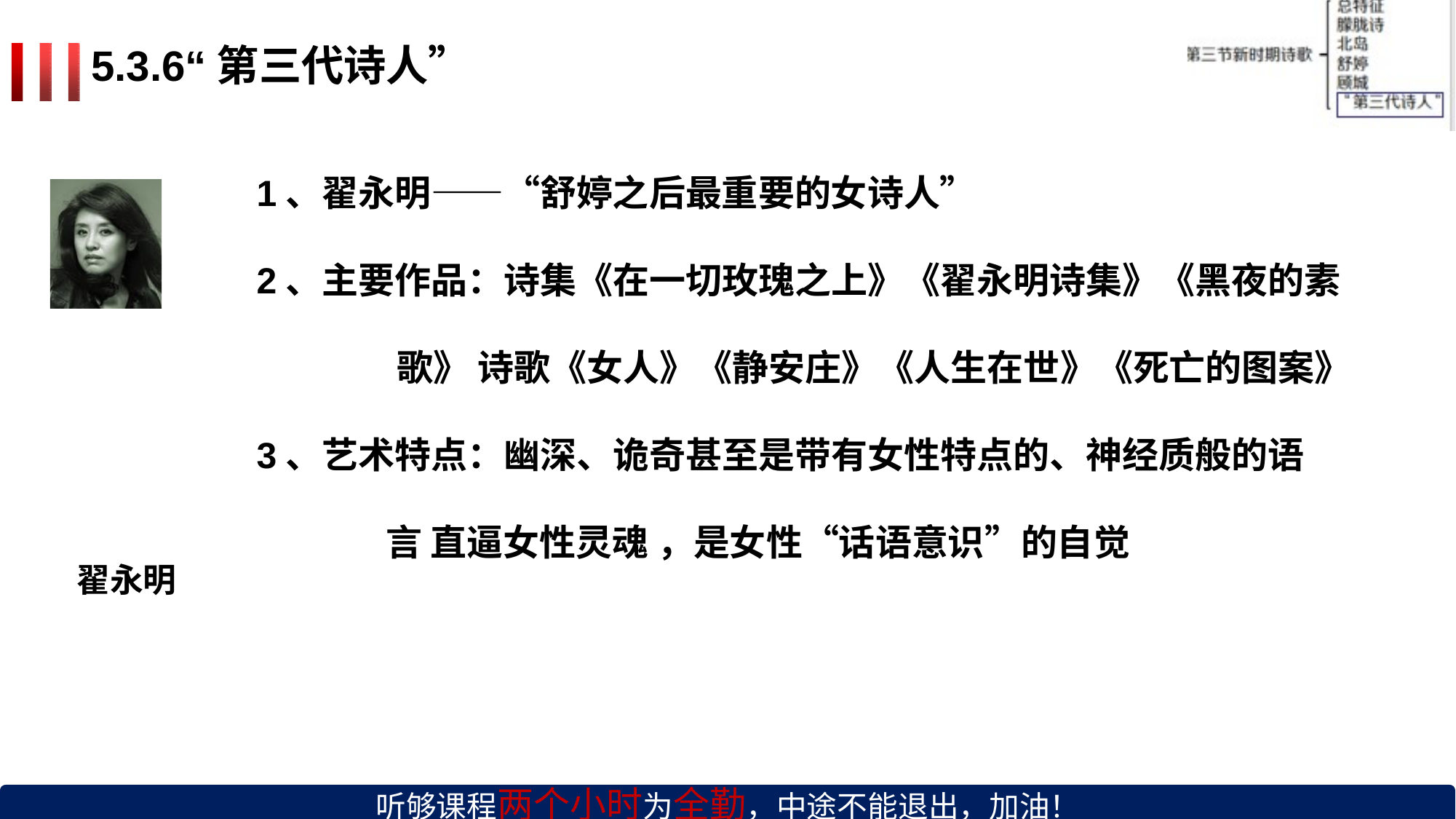

# 5.3.6“第三代诗人”

1、翟永明——“舒婷之后最重要的女诗人”
2、主要作品：诗集《在一切玫瑰之上》《翟永明诗集》《黑夜的素歌》 诗歌《女人》《静安庄》《人生在世》《死亡的图案》
3、艺术特点：幽深、诡奇甚至是带有女性特点的、神经质般的语言 直逼女性灵魂 ，是女性“话语意识”的自觉
翟永明

听够课程两个小时为全勤，中途不能退出，加油！